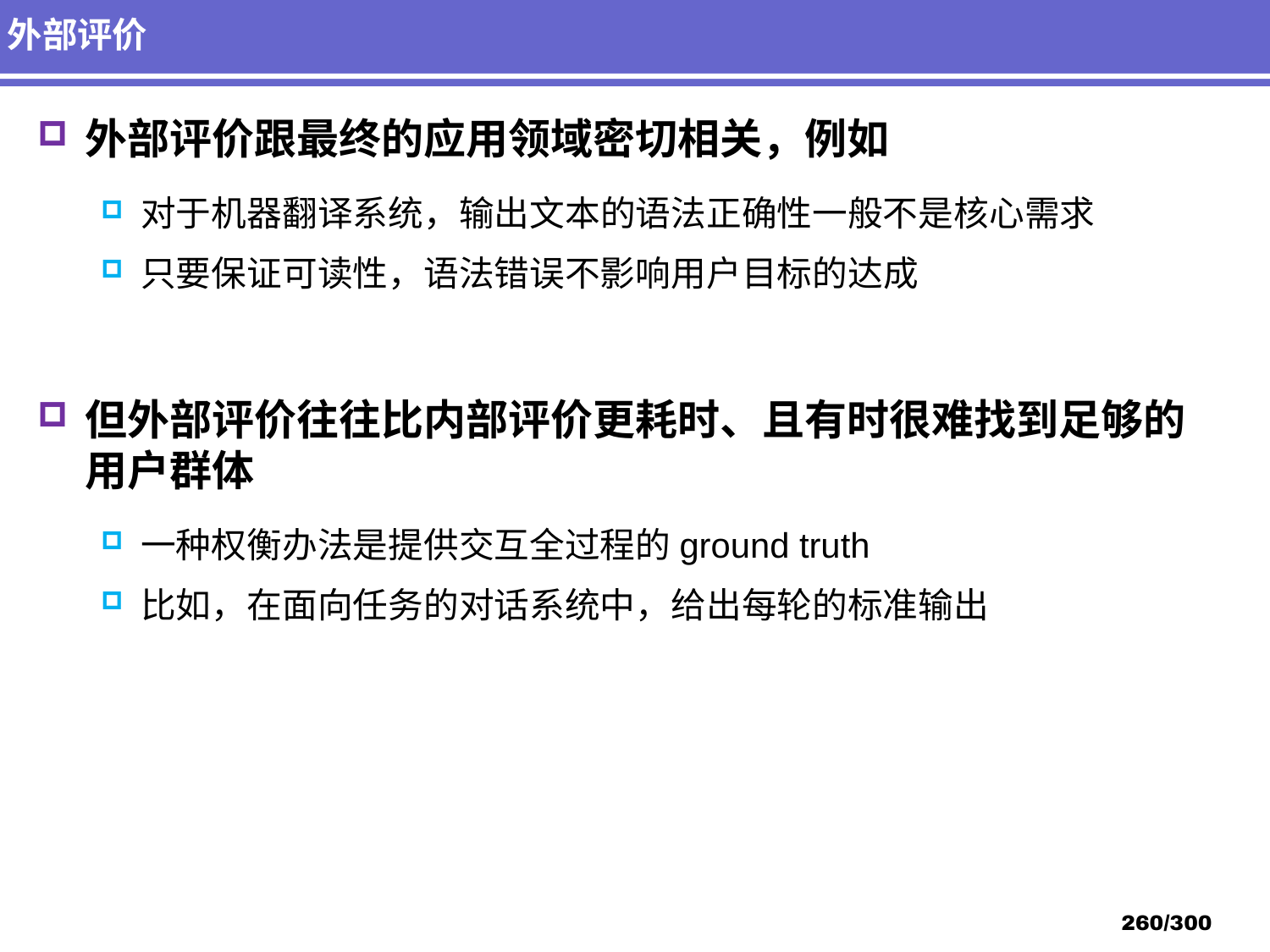

# 外部评价
外部评价跟最终的应用领域密切相关，例如
对于机器翻译系统，输出文本的语法正确性一般不是核心需求
只要保证可读性，语法错误不影响用户目标的达成

但外部评价往往比内部评价更耗时、且有时很难找到足够的用户群体
一种权衡办法是提供交互全过程的ground truth
比如，在面向任务的对话系统中，给出每轮的标准输出
260/300